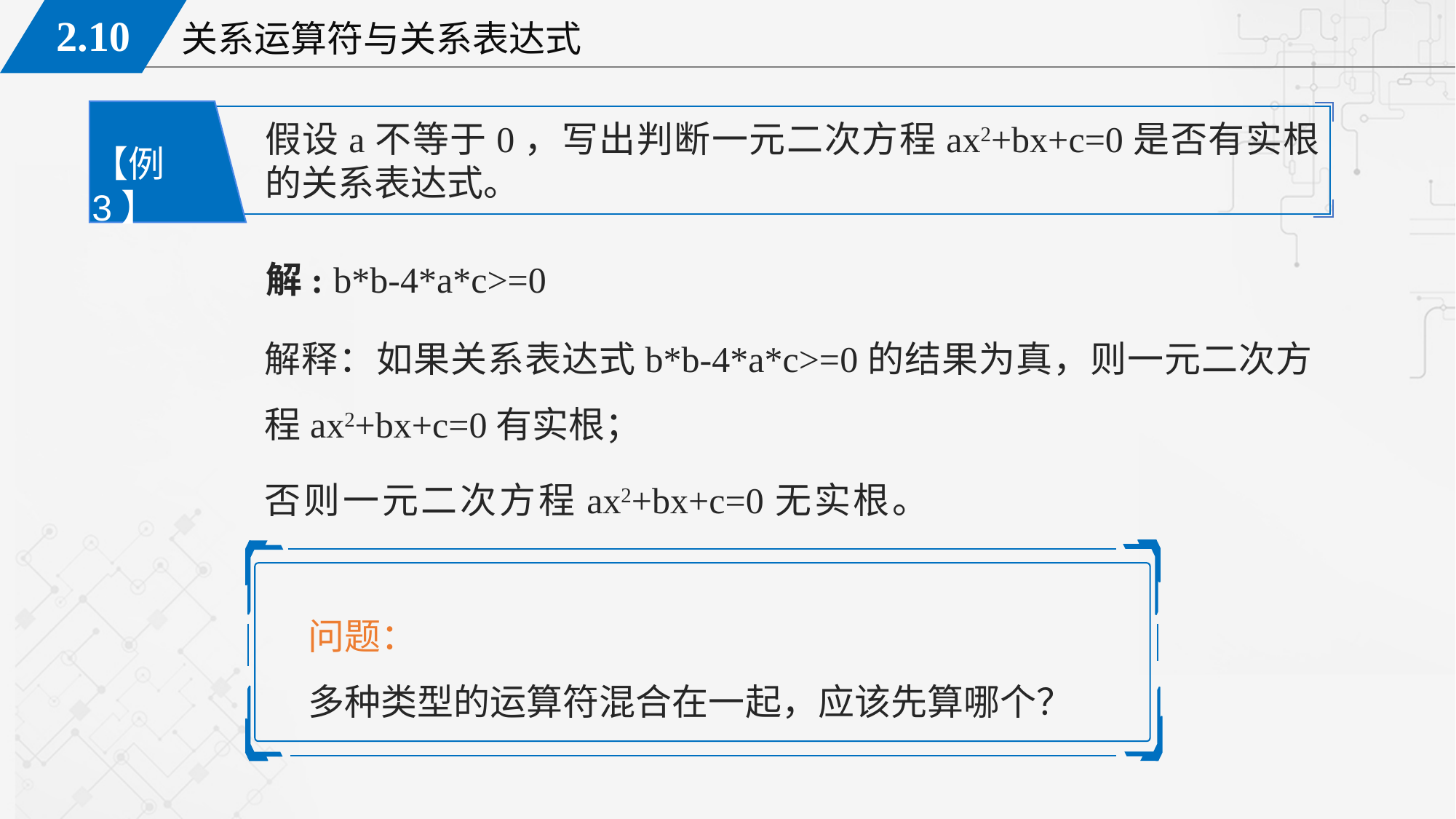

假设a不等于0，写出判断一元二次方程ax2+bx+c=0是否有实根的关系表达式。
【例3】
解: b*b-4*a*c>=0
解释：如果关系表达式b*b-4*a*c>=0的结果为真，则一元二次方程ax2+bx+c=0有实根；
否则一元二次方程ax2+bx+c=0无实根。

问题：
多种类型的运算符混合在一起，应该先算哪个？